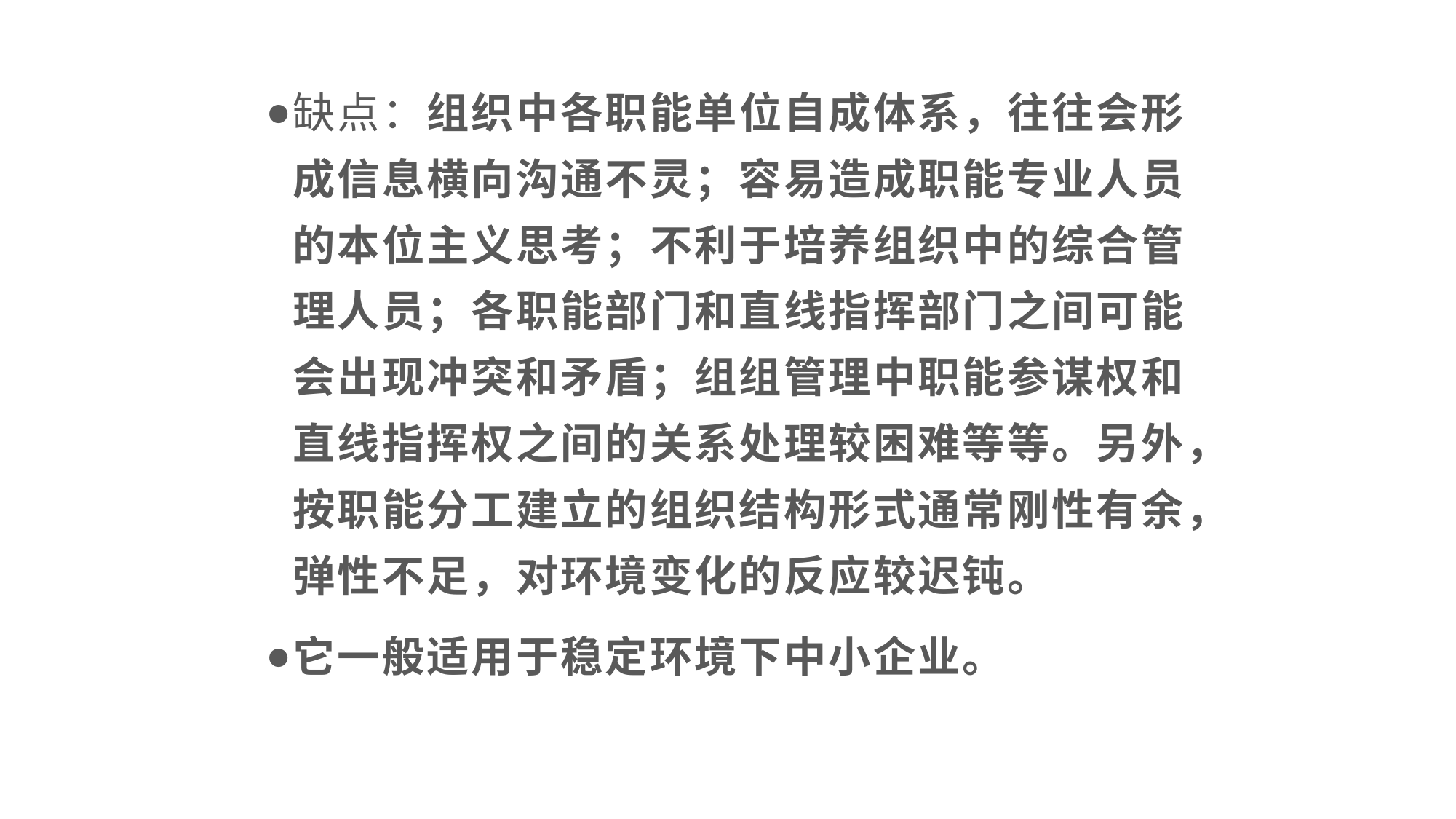

缺点：组织中各职能单位自成体系，往往会形成信息横向沟通不灵；容易造成职能专业人员的本位主义思考；不利于培养组织中的综合管理人员；各职能部门和直线指挥部门之间可能会出现冲突和矛盾；组组管理中职能参谋权和直线指挥权之间的关系处理较困难等等。另外，按职能分工建立的组织结构形式通常刚性有余，弹性不足，对环境变化的反应较迟钝。
它一般适用于稳定环境下中小企业。